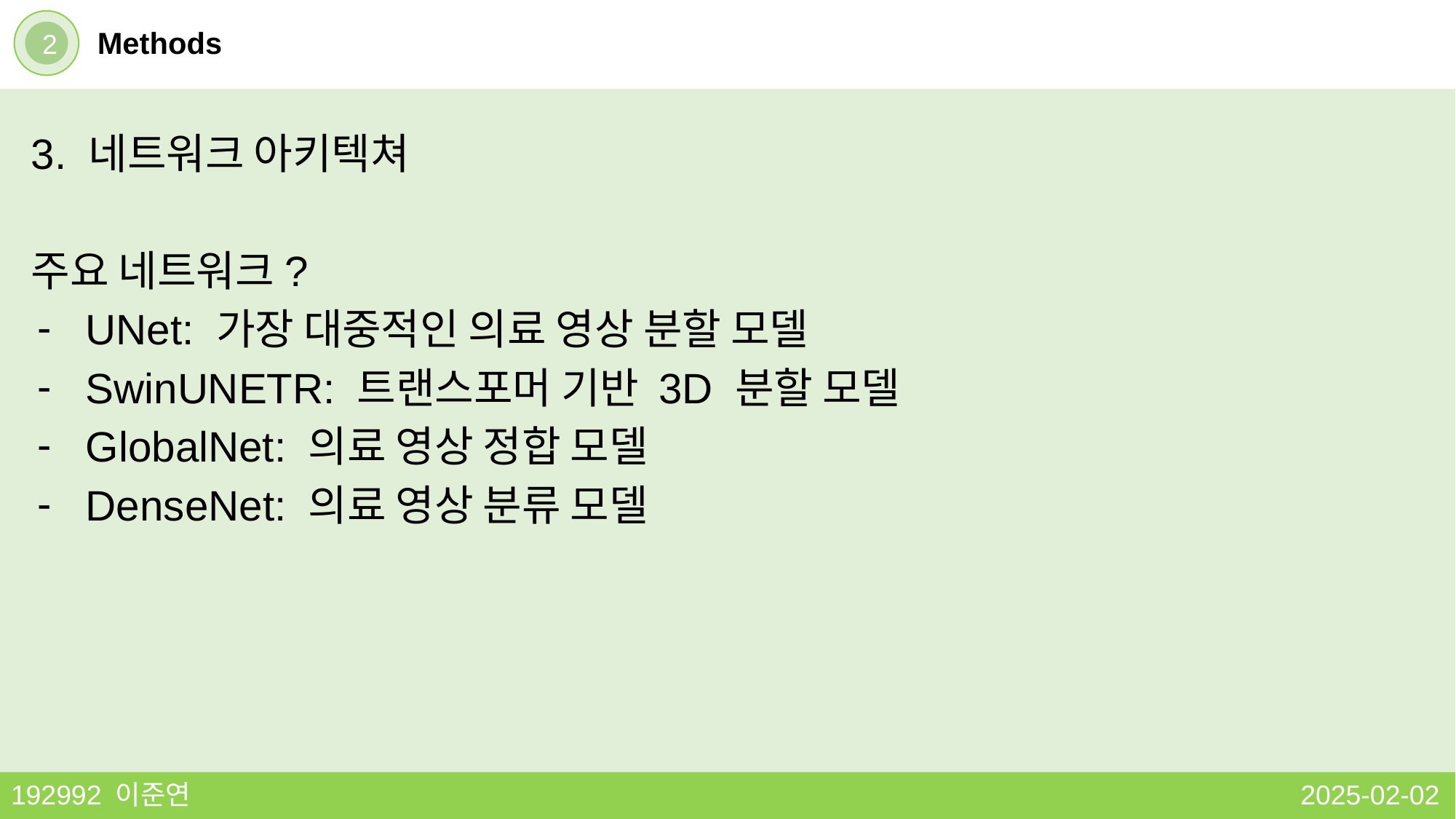

2
Methods

3. 네트워크 아키텍쳐

주요 네트워크?
UNet: 가장 대중적인 의료 영상 분할 모델
SwinUNETR: 트랜스포머 기반 3D 분할 모델
GlobalNet: 의료 영상 정합 모델
DenseNet: 의료 영상 분류 모델

192992 이준연
2025-02-02